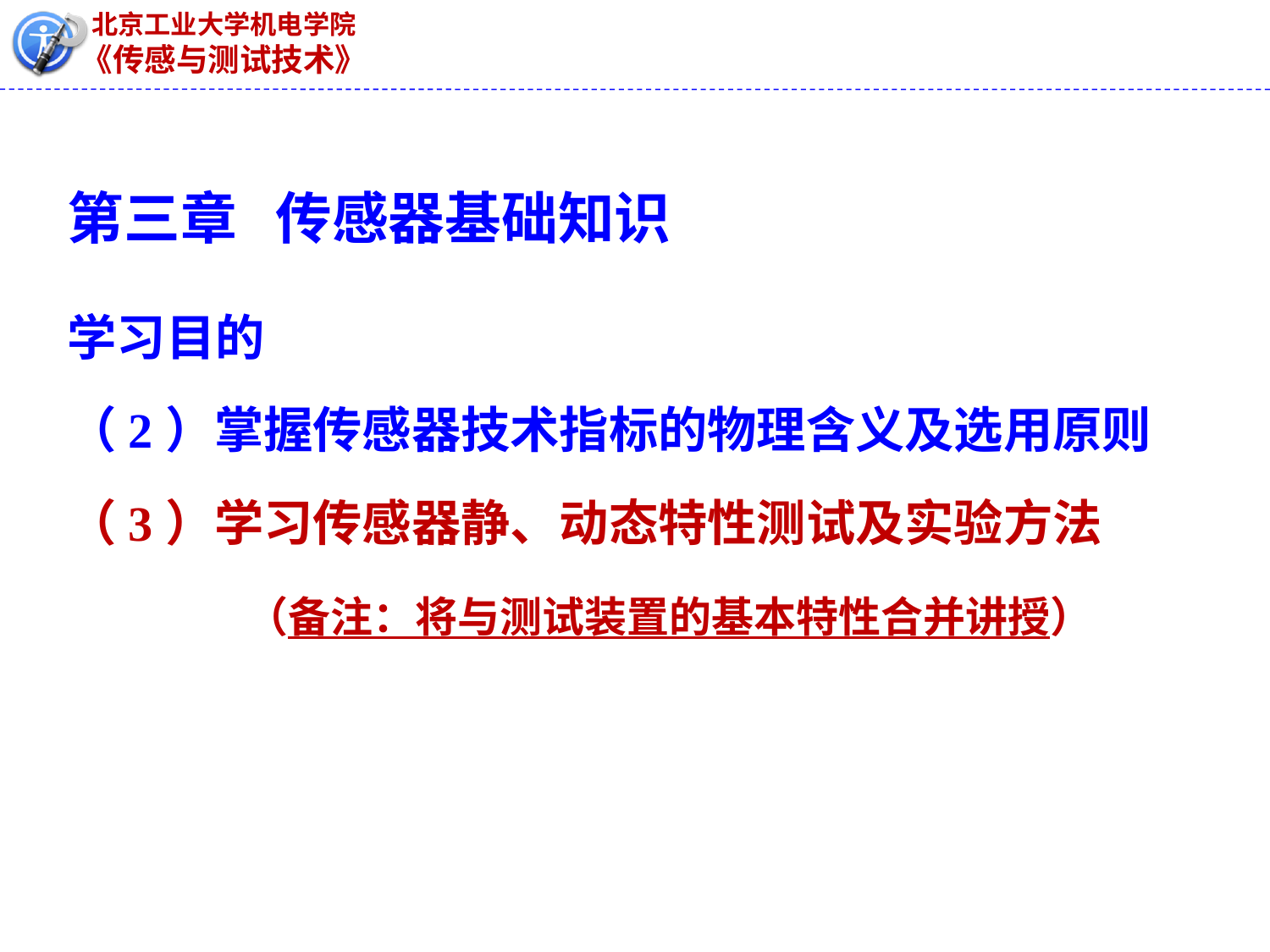

第三章   传感器基础知识
学习目的
（2）掌握传感器技术指标的物理含义及选用原则
（3）学习传感器静、动态特性测试及实验方法
     （备注：将与测试装置的基本特性合并讲授）